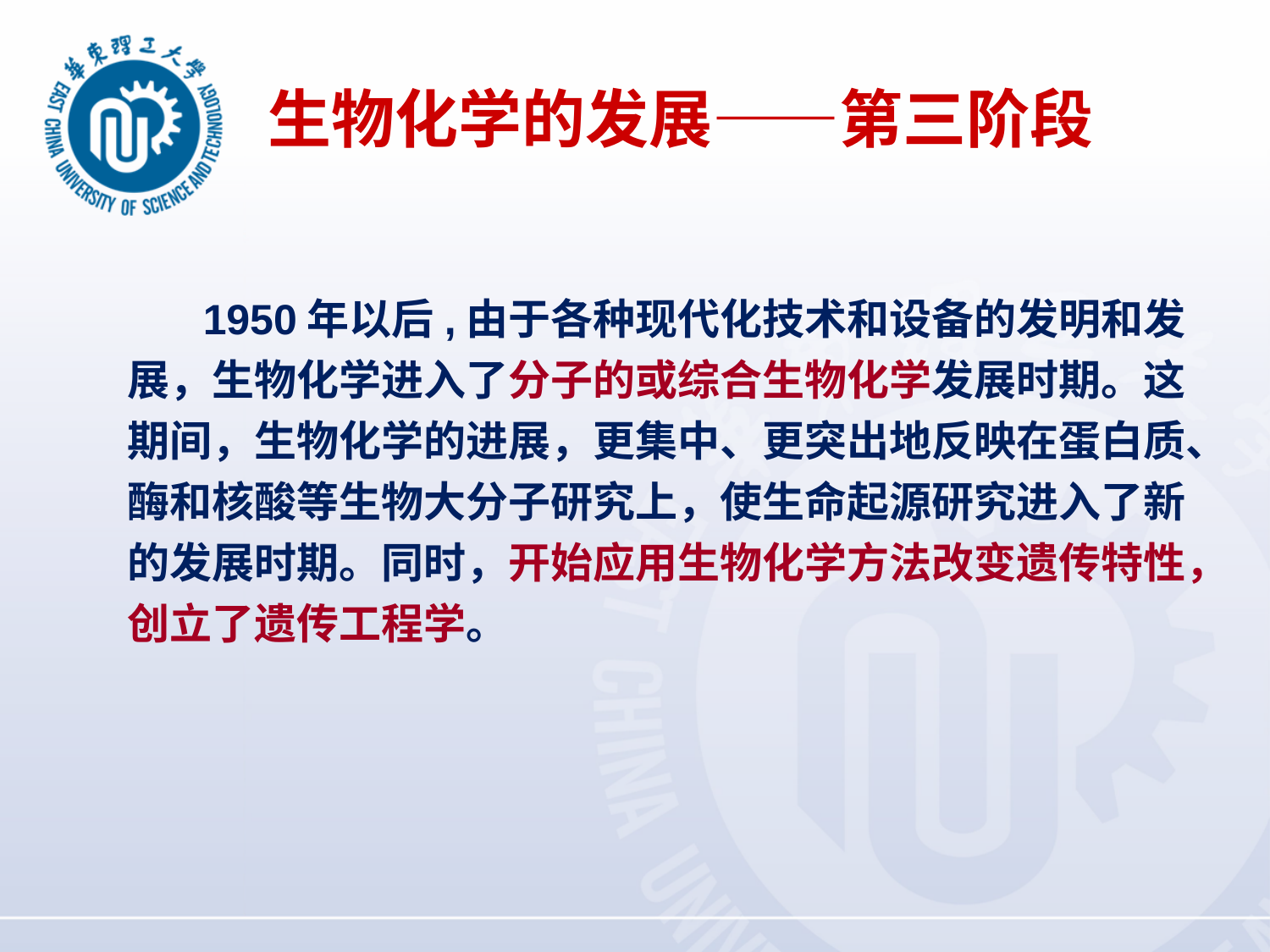

# 生物化学的发展——第三阶段
1950年以后,由于各种现代化技术和设备的发明和发展，生物化学进入了分子的或综合生物化学发展时期。这期间，生物化学的进展，更集中、更突出地反映在蛋白质、酶和核酸等生物大分子研究上，使生命起源研究进入了新的发展时期。同时，开始应用生物化学方法改变遗传特性，创立了遗传工程学。